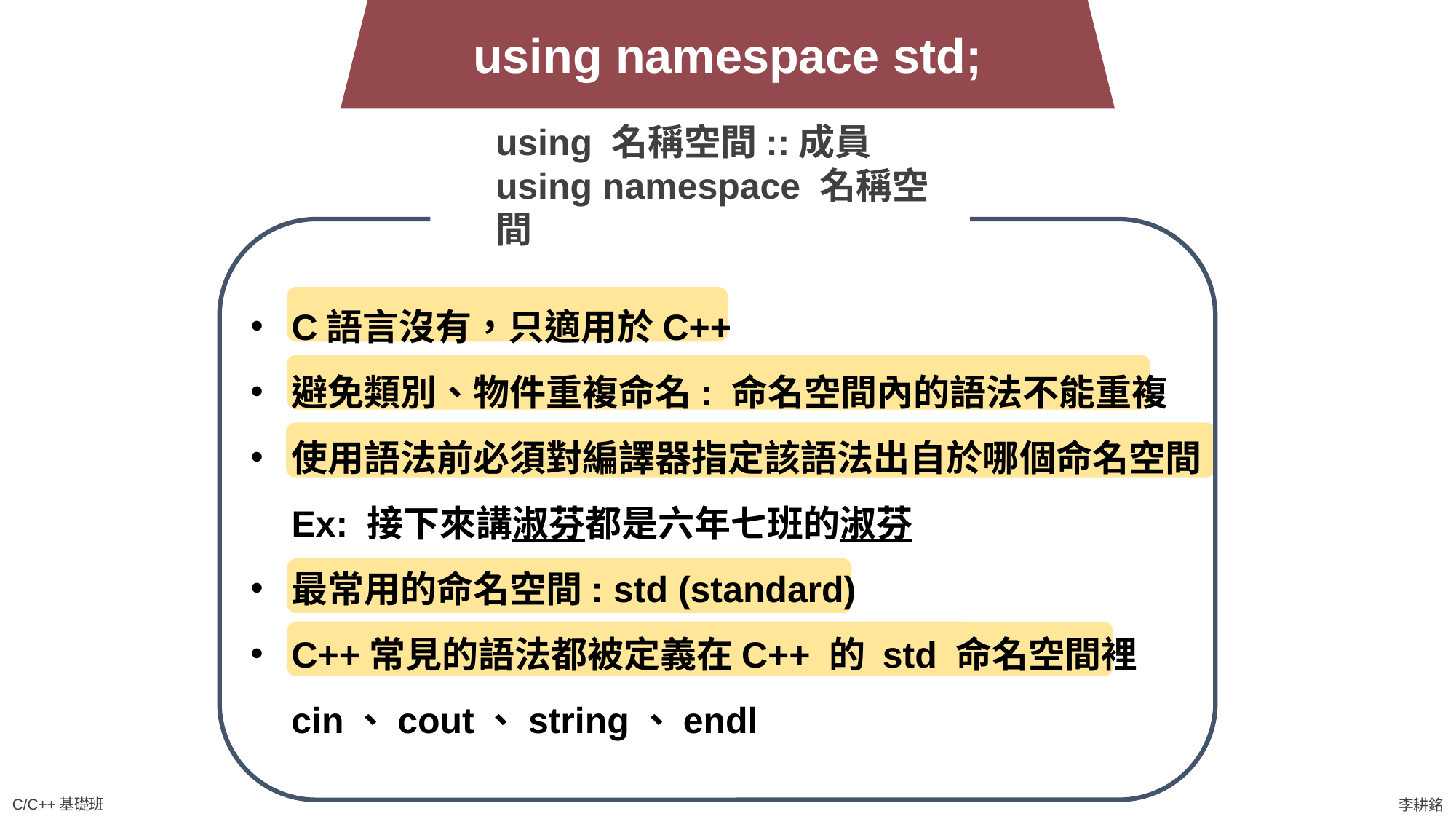

using namespace std;
using 名稱空間::成員
using namespace 名稱空間

C語言沒有，只適用於C++
避免類別、物件重複命名: 命名空間內的語法不能重複
使用語法前必須對編譯器指定該語法出自於哪個命名空間Ex: 接下來講淑芬都是六年七班的淑芬
最常用的命名空間: std (standard)
C++常見的語法都被定義在C++ 的 std 命名空間裡
    cin、cout、string、endl

C/C++基礎班
李耕銘